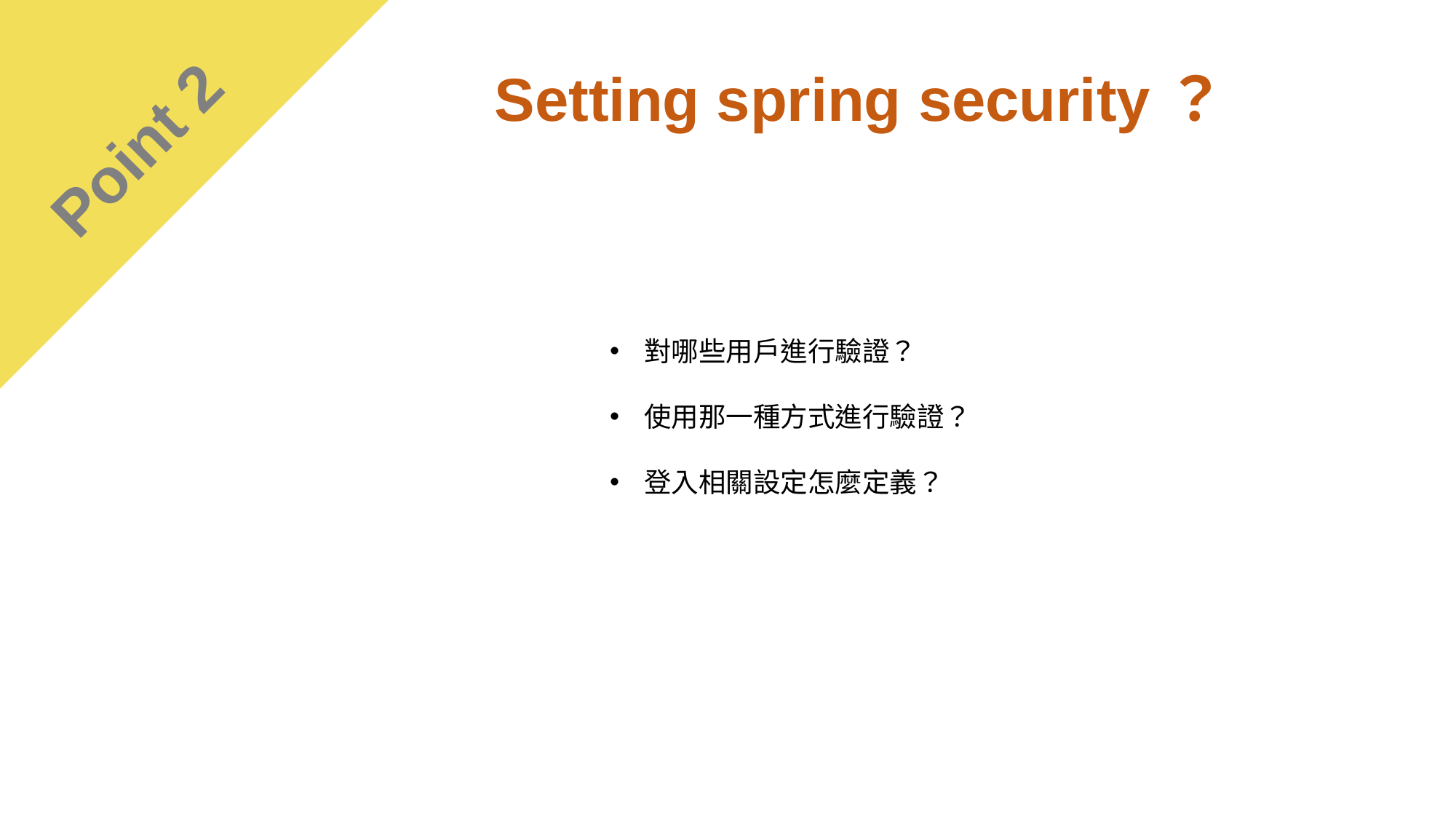

Setting spring security？
Point 2
對哪些用戶進行驗證？

使用那一種方式進行驗證？

登入相關設定怎麼定義？